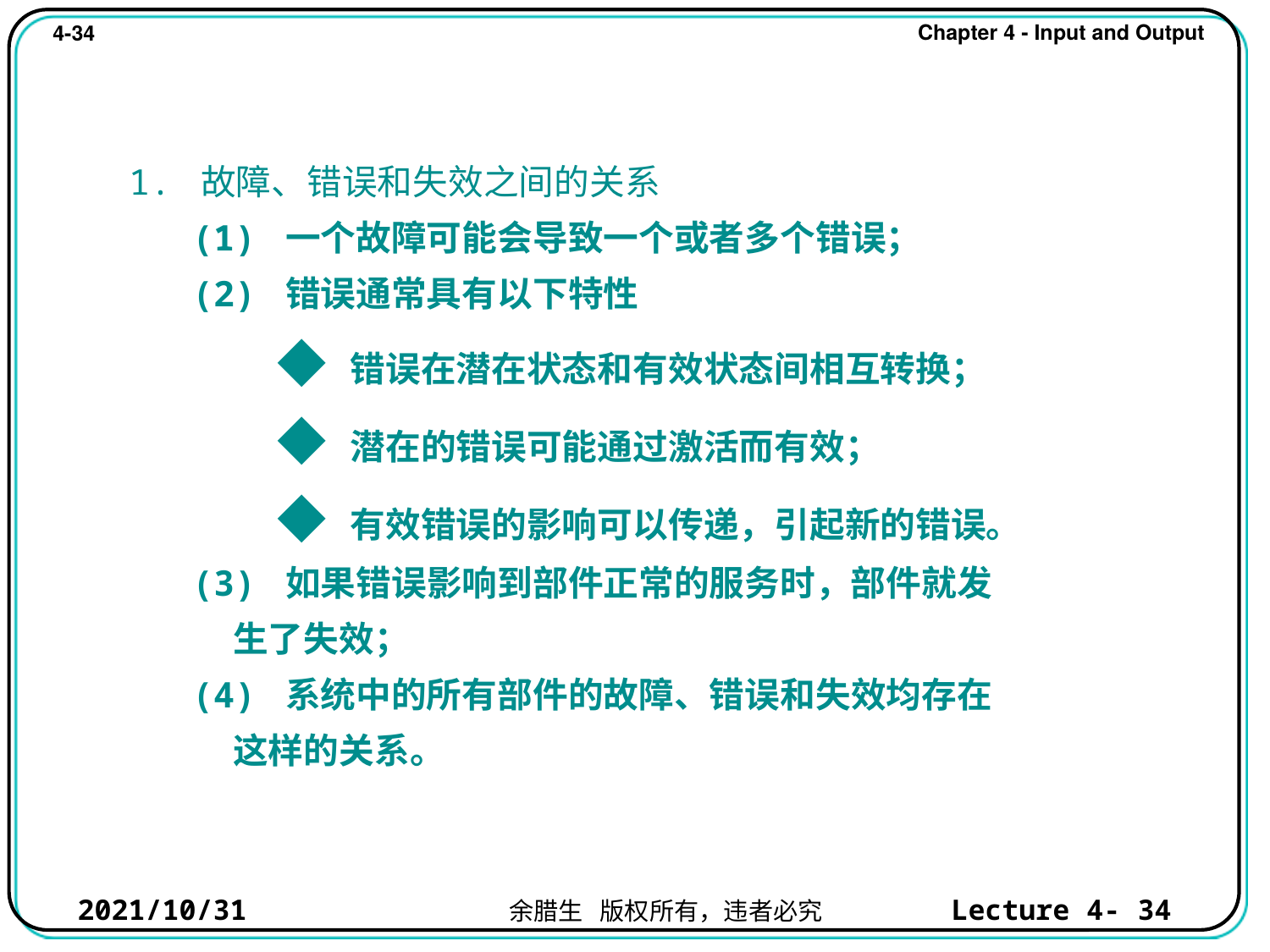

1. 故障、错误和失效之间的关系
(1) 一个故障可能会导致一个或者多个错误；
(2) 错误通常具有以下特性
  ◆ 错误在潜在状态和有效状态间相互转换；
  ◆ 潜在的错误可能通过激活而有效；
  ◆ 有效错误的影响可以传递，引起新的错误。
(3) 如果错误影响到部件正常的服务时，部件就发
    生了失效；
(4) 系统中的所有部件的故障、错误和失效均存在
    这样的关系。
2021/10/31
Lecture 4- 34